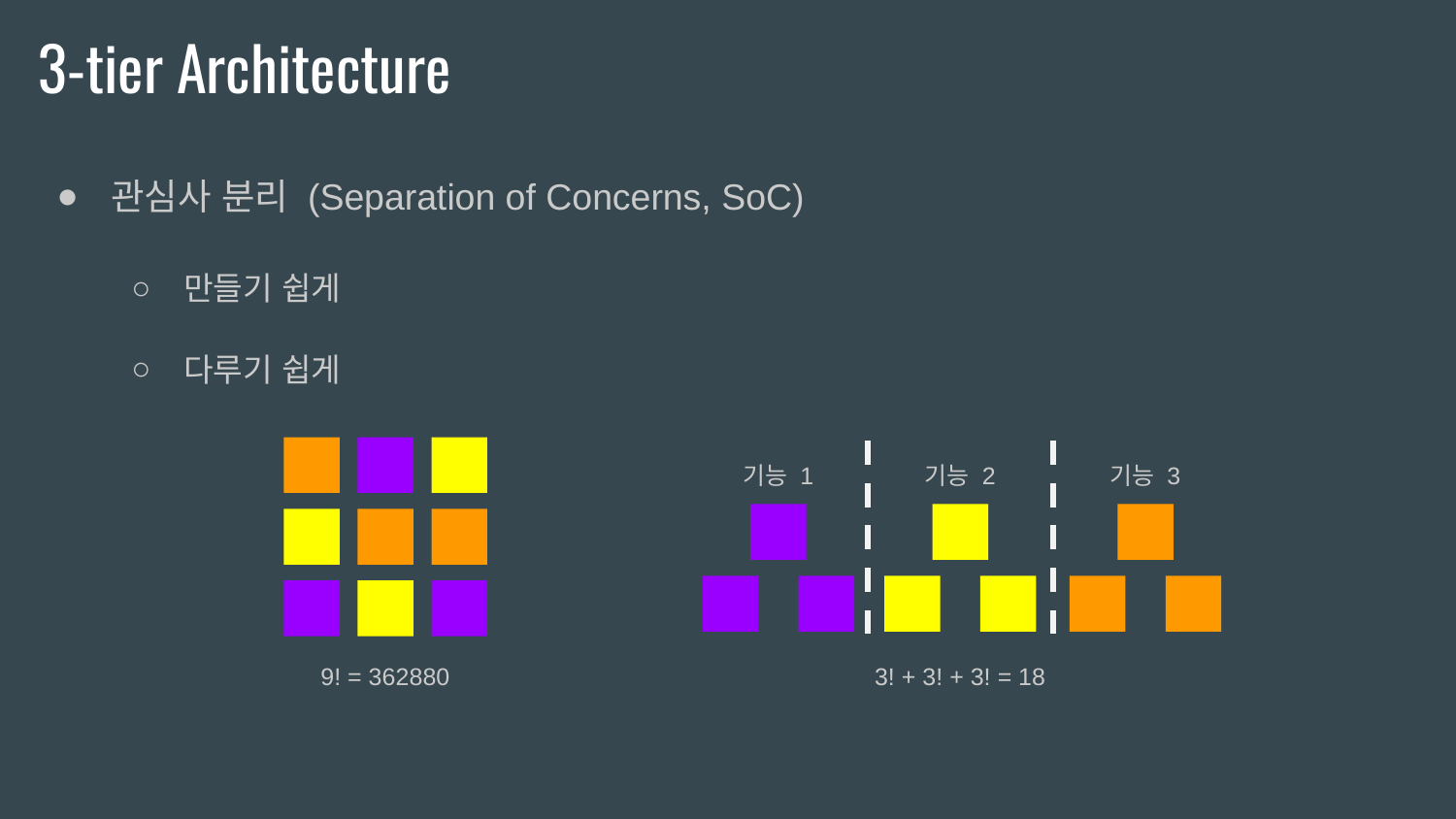

# 3-tier Architecture
관심사 분리 (Separation of Concerns, SoC)
만들기 쉽게
다루기 쉽게

기능 1
기능 2
기능 3

9! = 362880
3! + 3! + 3! = 18